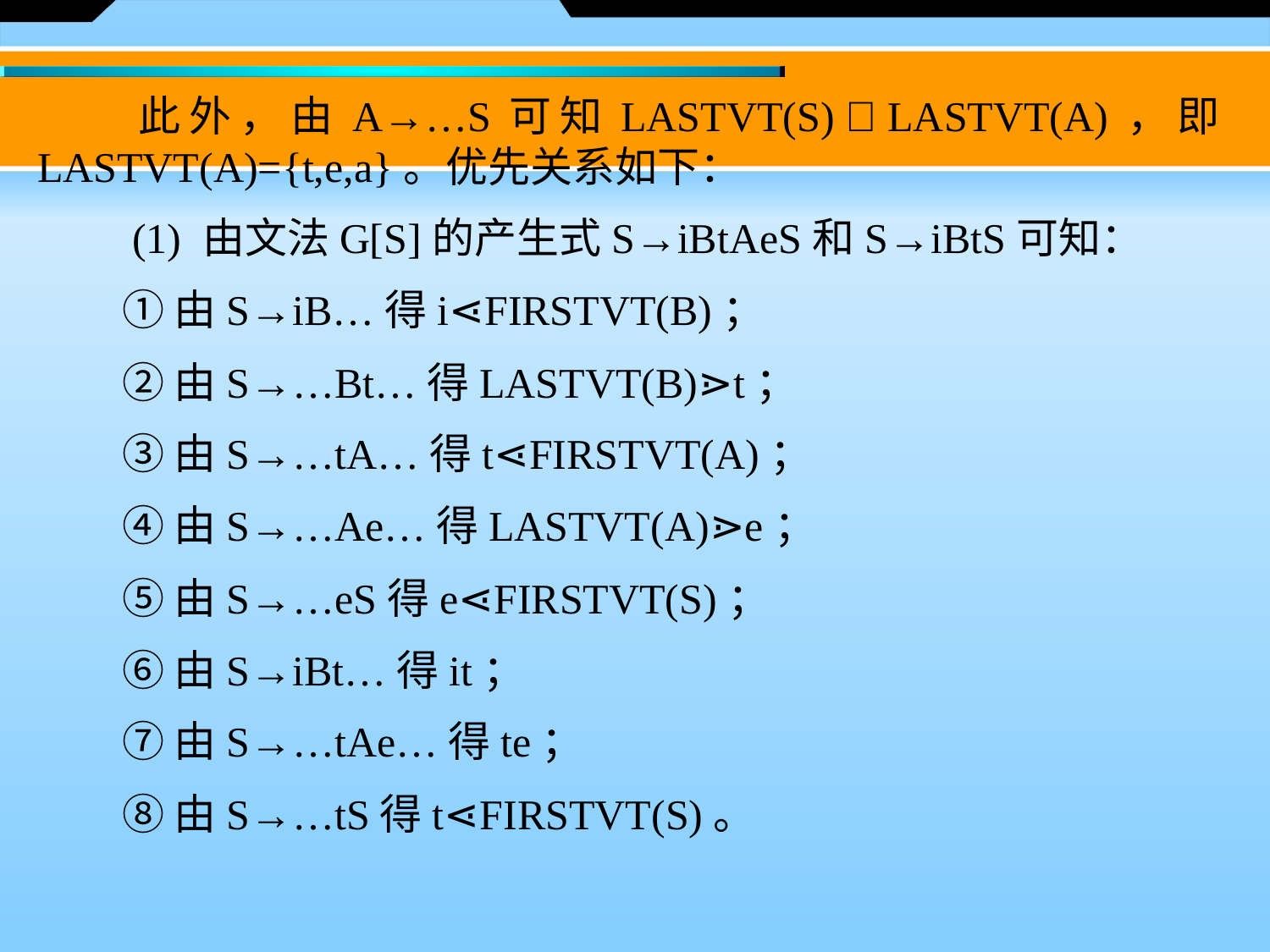

此外，由A→…S可知LASTVT(S) ⊂ LASTVT(A)，即LASTVT(A)={t,e,a}。优先关系如下：
　　(1) 由文法G[S]的产生式S→iBtAeS和S→iBtS可知：
　　① 由S→iB…得i⋖FIRSTVT(B)；
　　② 由S→…Bt…得LASTVT(B)⋗t；
　　③ 由S→…tA…得t⋖FIRSTVT(A)；
　　④ 由S→…Ae…得LASTVT(A)⋗e；
　　⑤ 由S→…eS得e⋖FIRSTVT(S)；
　　⑥ 由S→iBt…得it；
　　⑦ 由S→…tAe…得te；
　　⑧ 由S→…tS得t⋖FIRSTVT(S)。